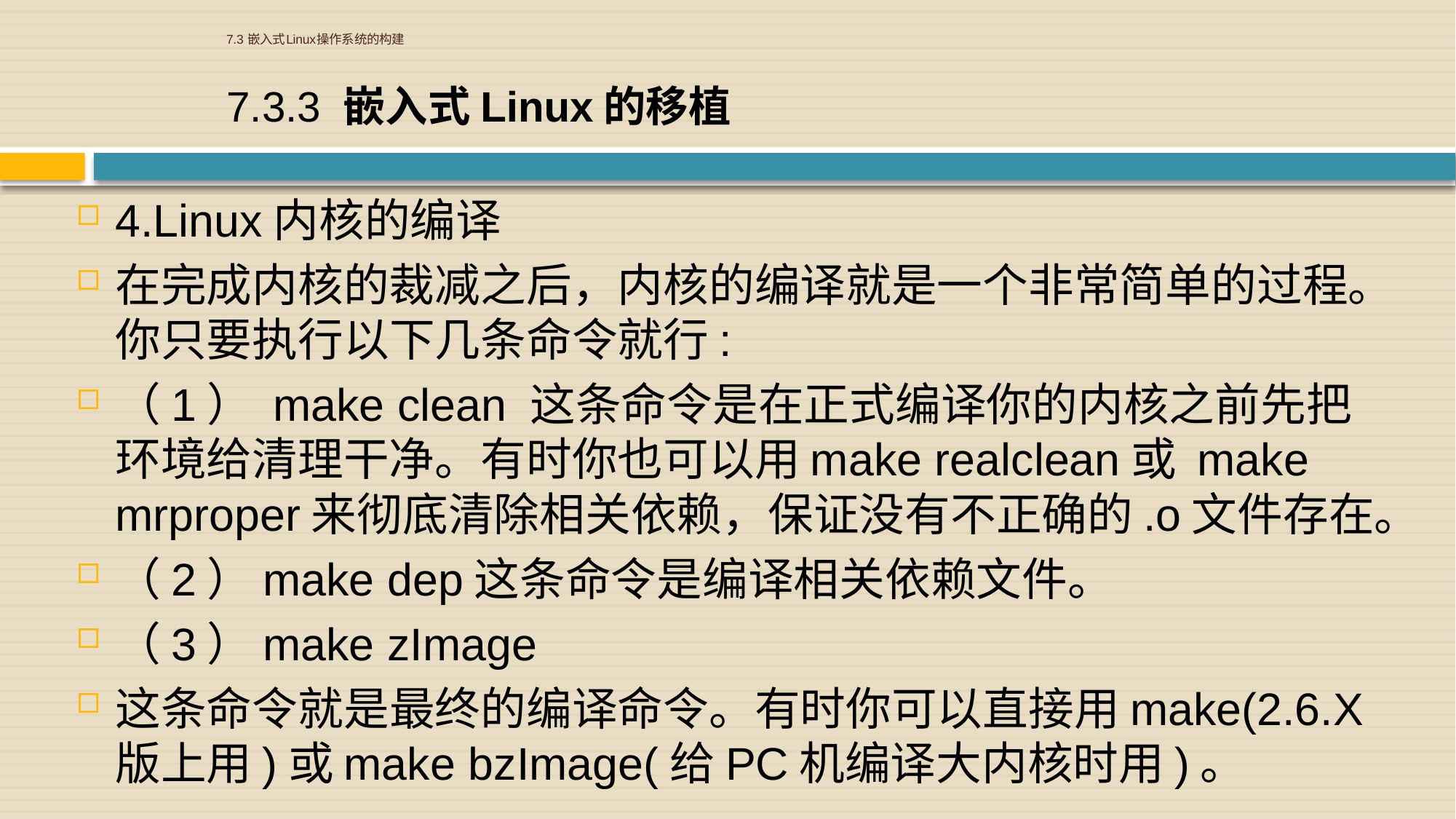

# 7.3 嵌入式Linux操作系统的构建
7.3.3 嵌入式Linux的移植
4.Linux内核的编译
在完成内核的裁减之后，内核的编译就是一个非常简单的过程。你只要执行以下几条命令就行:
（1） make clean 这条命令是在正式编译你的内核之前先把环境给清理干净。有时你也可以用make realclean或 make mrproper来彻底清除相关依赖，保证没有不正确的.o文件存在。
（2）make dep 这条命令是编译相关依赖文件。
（3）make zImage
这条命令就是最终的编译命令。有时你可以直接用make(2.6.X版上用)或make bzImage(给PC机编译大内核时用)。